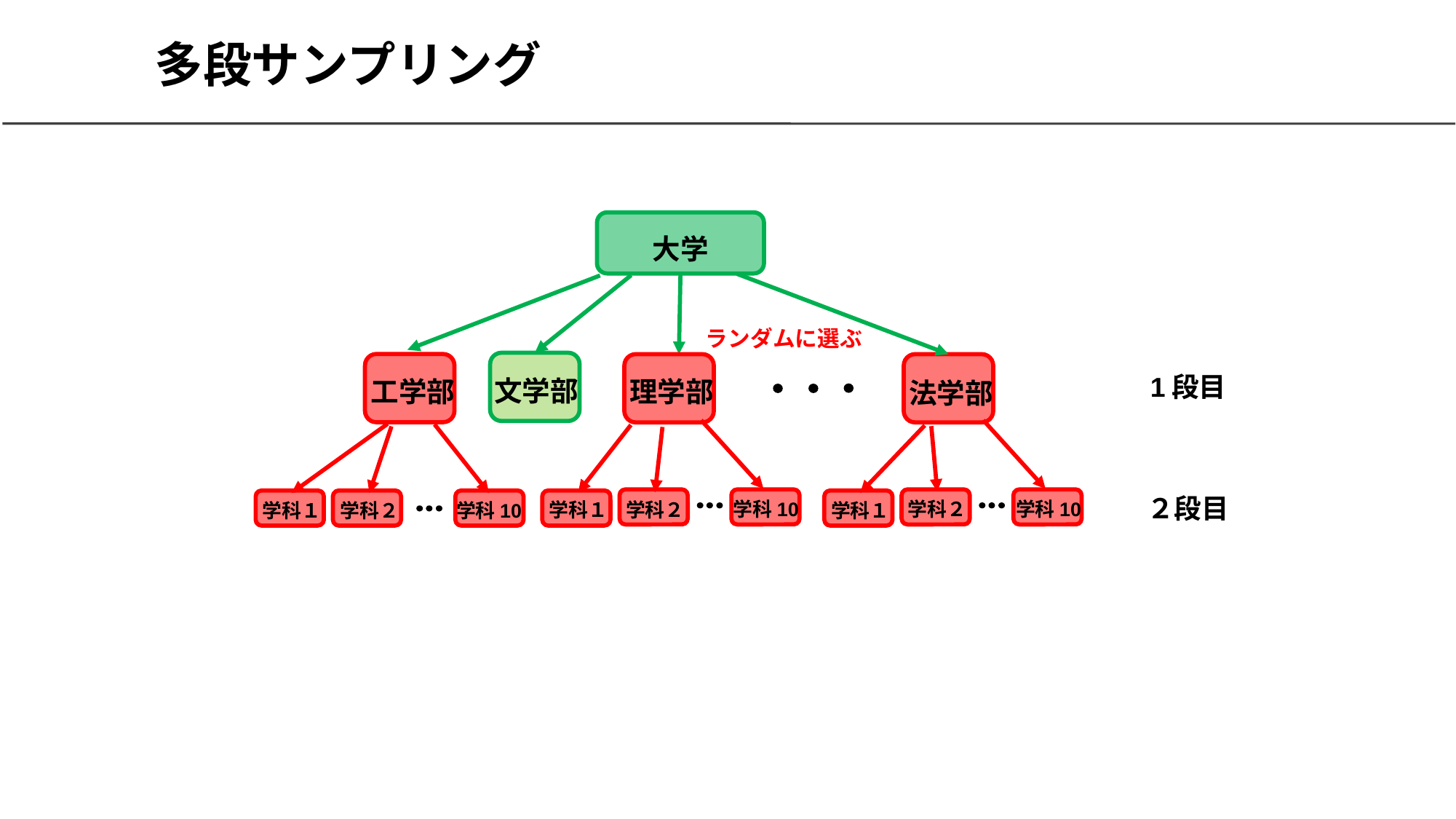

# 多段サンプリング

大学
ランダムに選ぶ

1段目
文学部
工学部
理学部
法学部

２段目

学科２
学科10
学科10
学科１
学科２
学科１
学科１
学科２
学科10